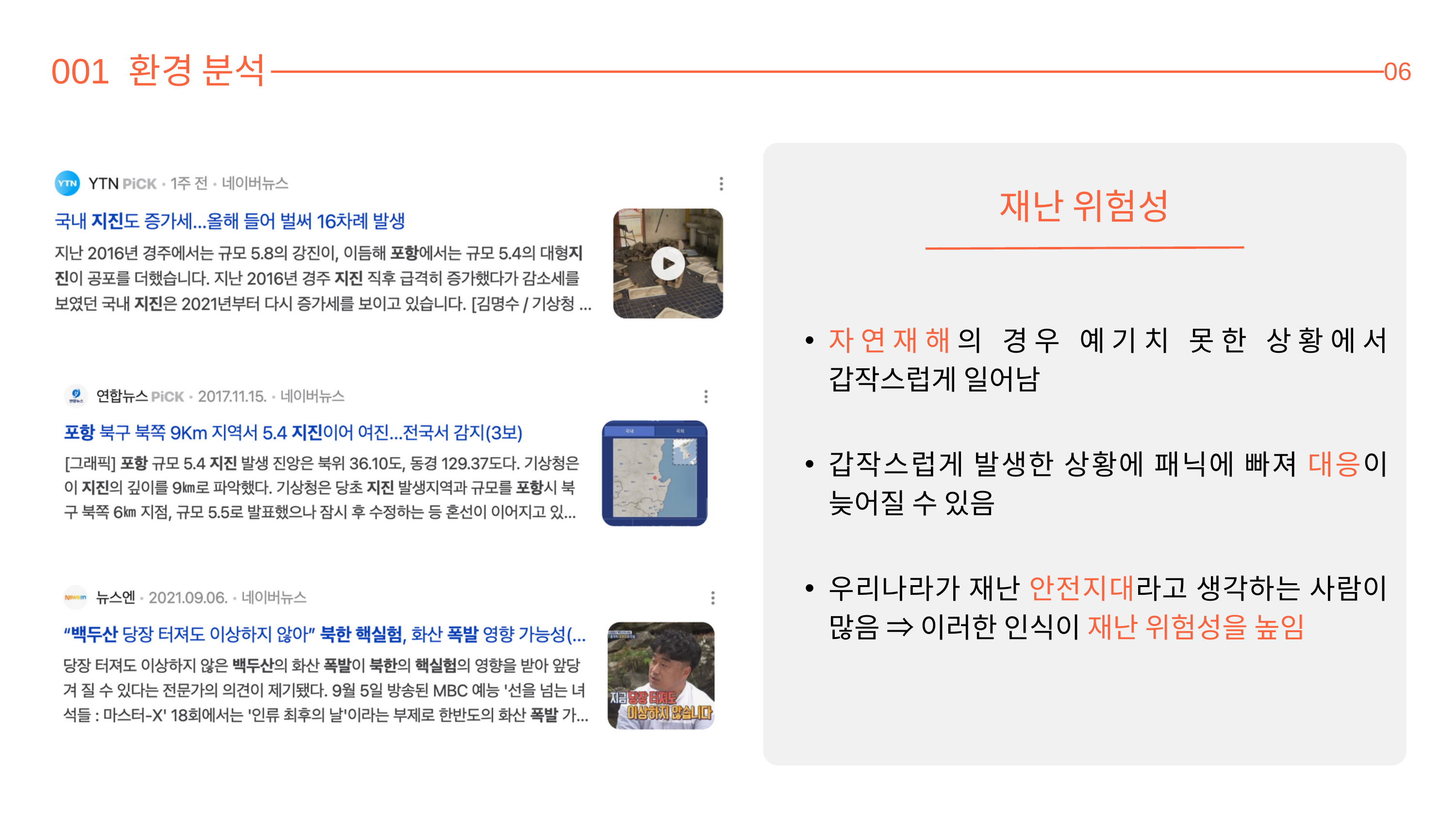

001 환경 분석
06

재난 위험성

자연재해의 경우 예기치 못한 상황에서 갑작스럽게 일어남

갑작스럽게 발생한 상황에 패닉에 빠져 대응이 늦어질 수 있음
우리나라가 재난 안전지대라고 생각하는 사람이 많음 ⇒ 이러한 인식이 재난 위험성을 높임